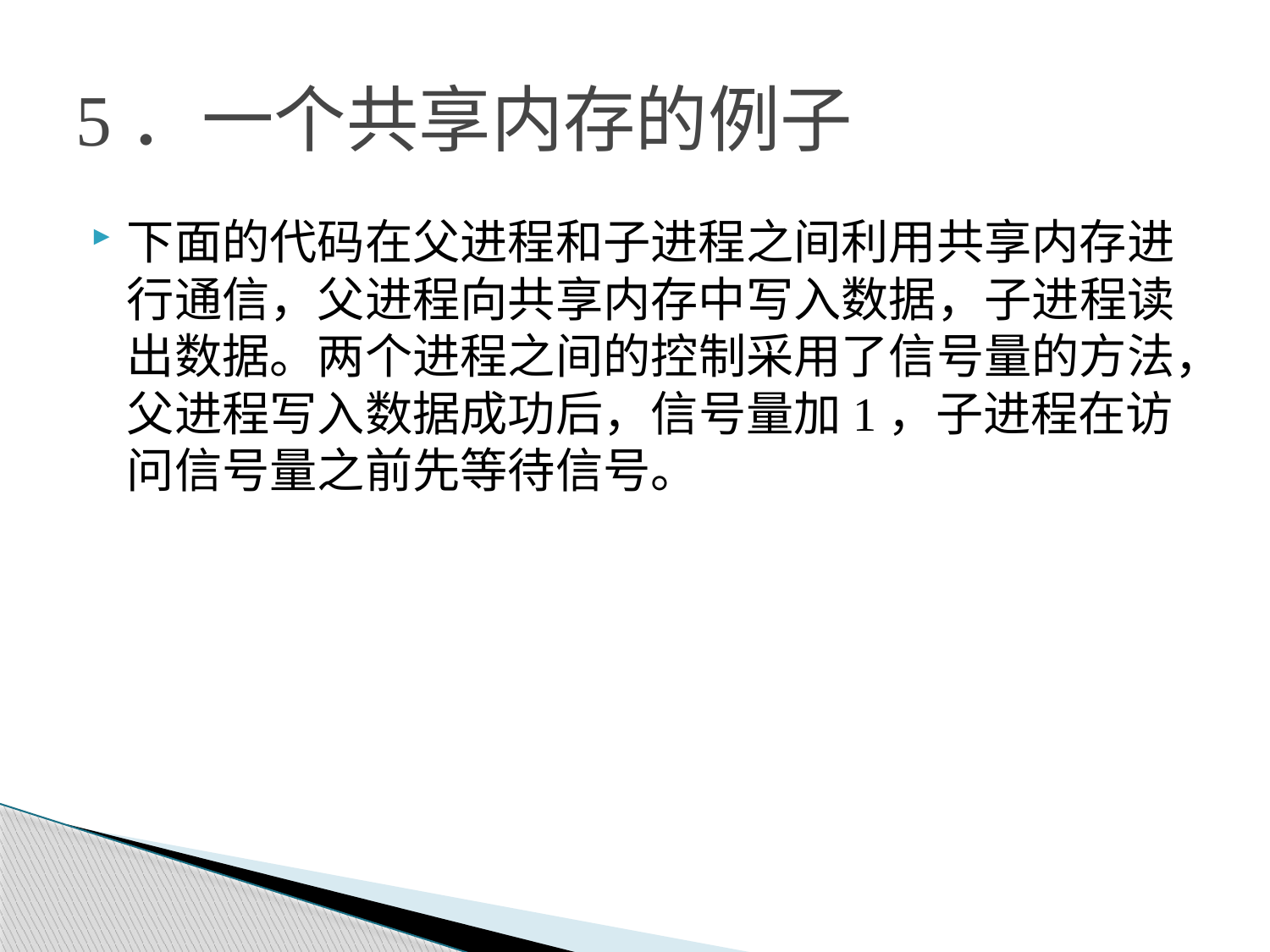

# 5．一个共享内存的例子
下面的代码在父进程和子进程之间利用共享内存进行通信，父进程向共享内存中写入数据，子进程读出数据。两个进程之间的控制采用了信号量的方法，父进程写入数据成功后，信号量加1，子进程在访问信号量之前先等待信号。